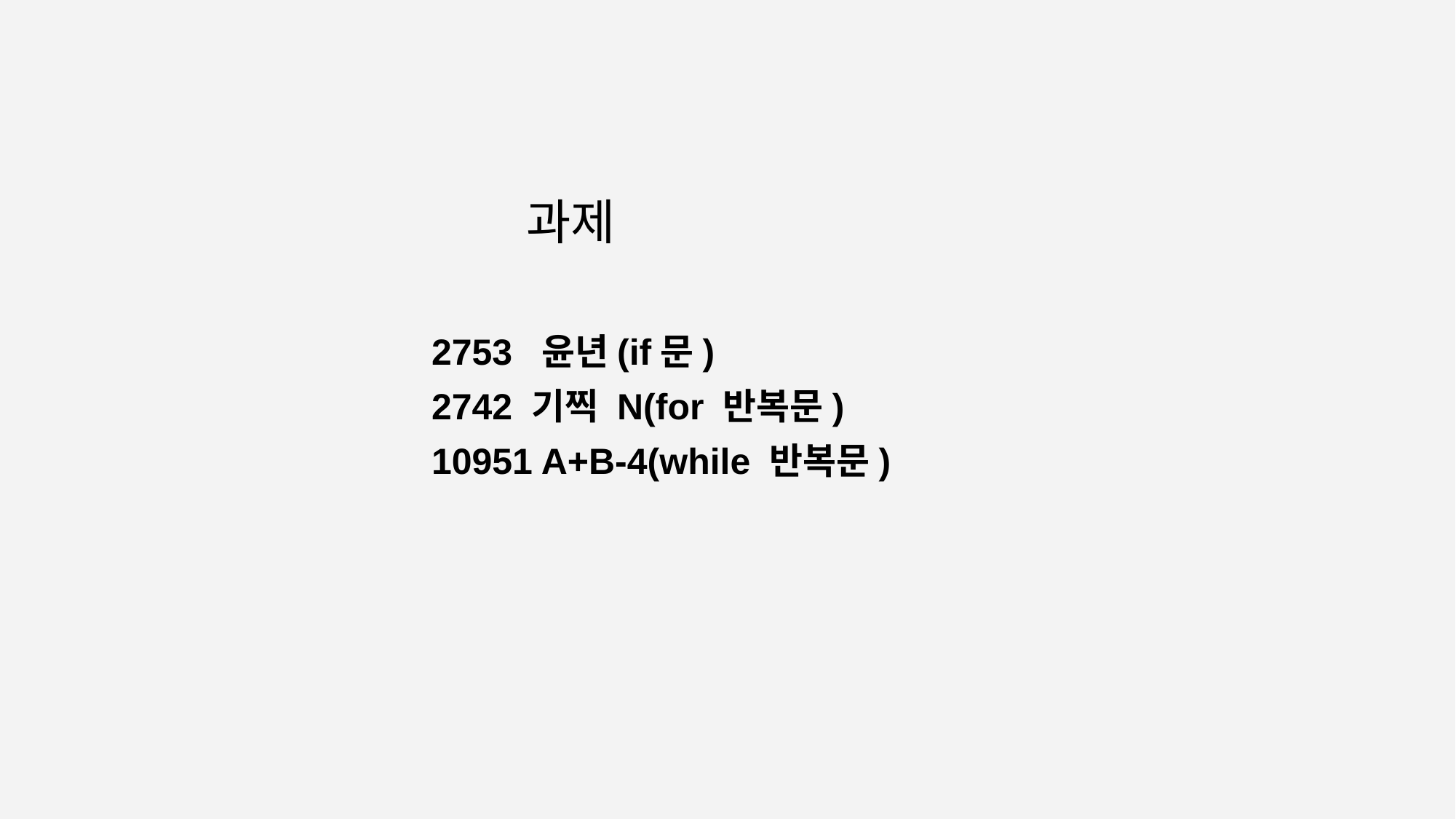

# 과제
2753  윤년(if문)
2742 기찍 N(for 반복문)
10951 A+B-4(while 반복문)